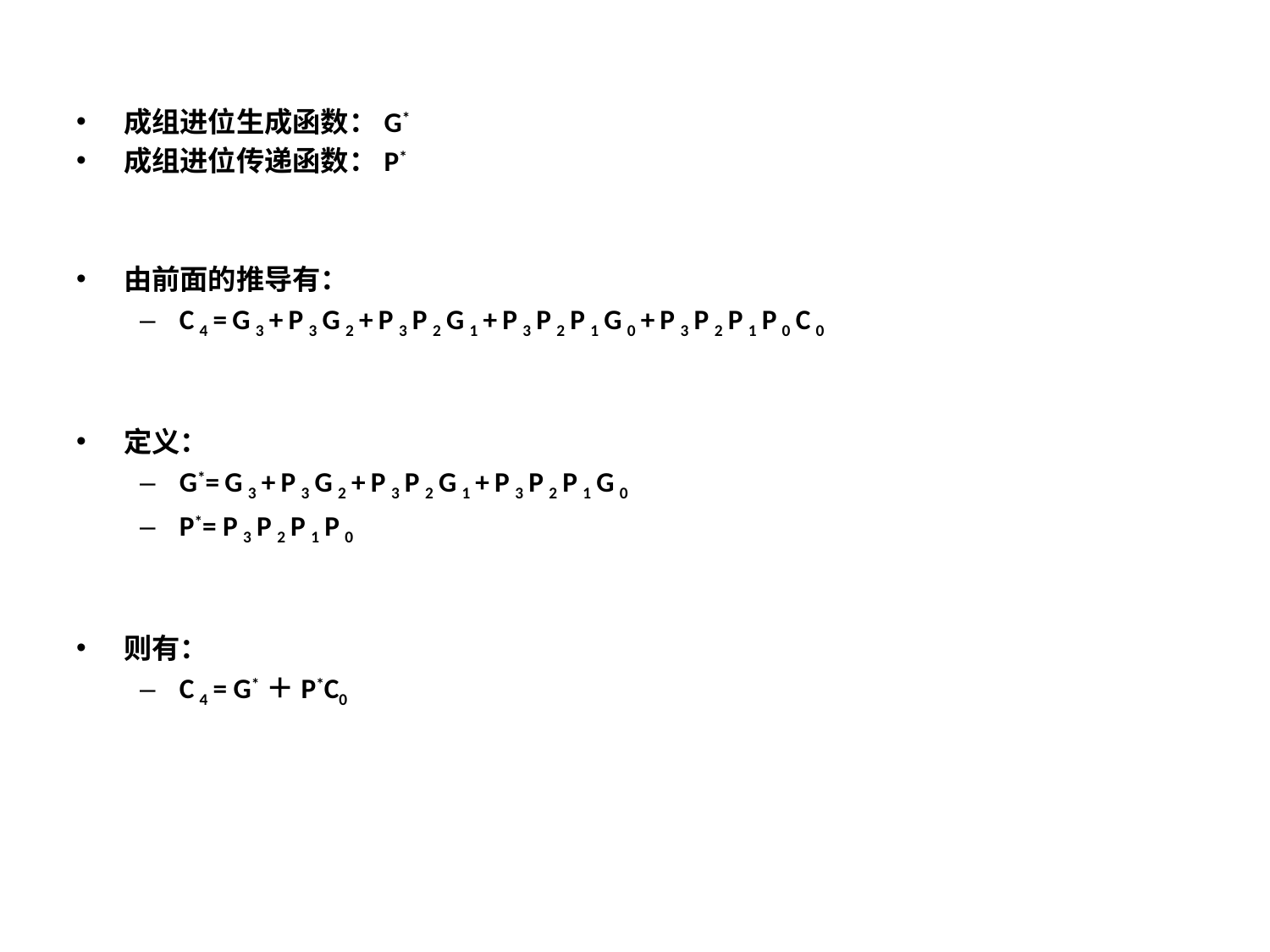

成组进位生成函数：G*
成组进位传递函数：P*

由前面的推导有：
C4=G3+P3G2+P3P2G1+P3P2P1G0+P3P2P1P0C0

定义：
G*=G3+P3G2+P3P2G1+P3P2P1G0
P*= P3P2P1P0

则有：
C4= G*＋P*C0